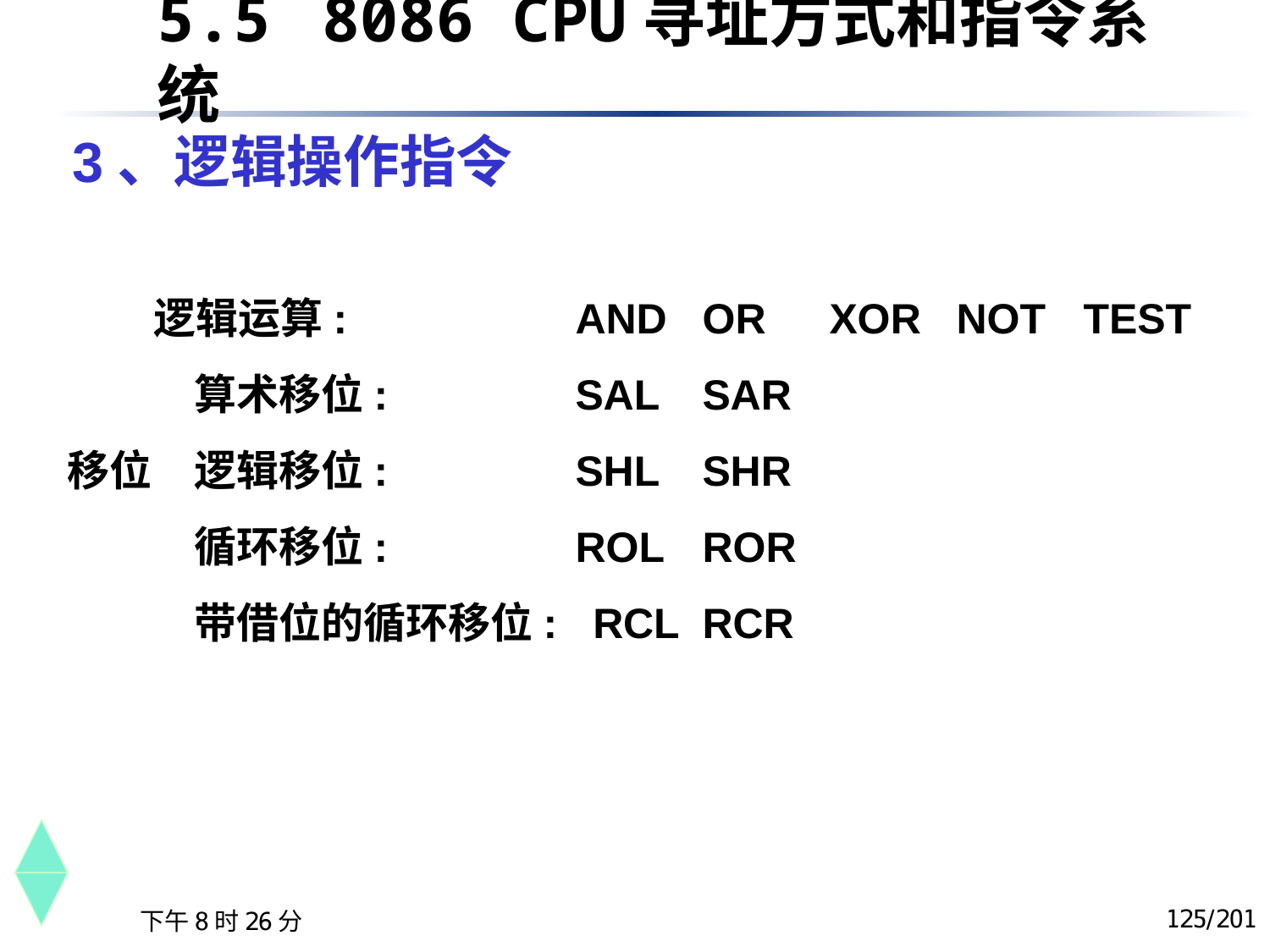

5.5	 8086 CPU寻址方式和指令系统
# 3、逻辑操作指令
        逻辑运算:		AND	OR	XOR	NOT	TEST
	算术移位:		SAL	SAR
移位	逻辑移位:		SHL	SHR
	循环移位:		ROL	ROR
	带借位的循环移位:   RCL	RCR
125/201
下午8时26分